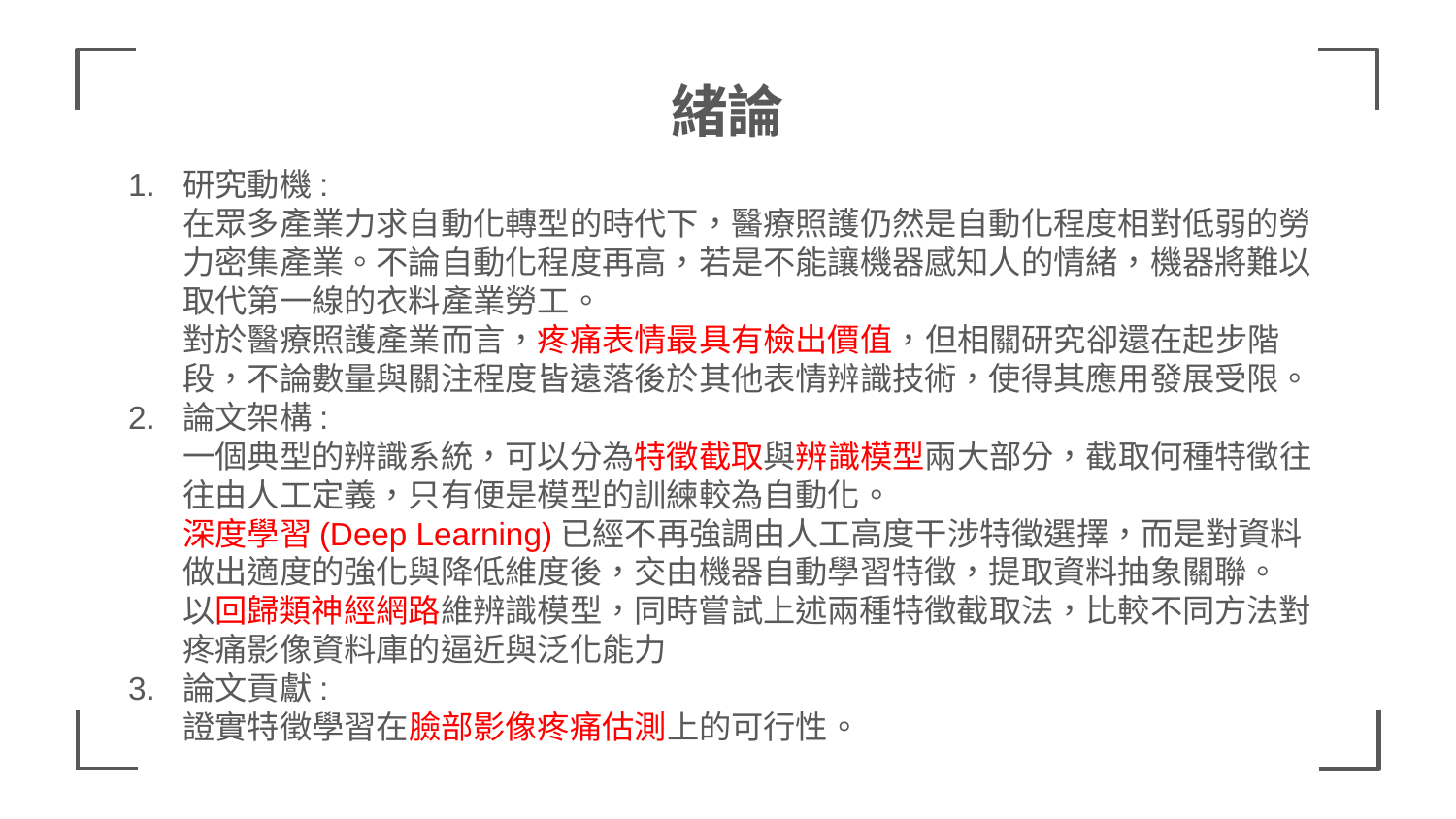

# 緒論
研究動機:
在眾多產業力求自動化轉型的時代下，醫療照護仍然是自動化程度相對低弱的勞力密集產業。不論自動化程度再高，若是不能讓機器感知人的情緒，機器將難以取代第一線的衣料產業勞工。
對於醫療照護產業而言，疼痛表情最具有檢出價值，但相關研究卻還在起步階段，不論數量與關注程度皆遠落後於其他表情辨識技術，使得其應用發展受限。
論文架構:
一個典型的辨識系統，可以分為特徵截取與辨識模型兩大部分，截取何種特徵往往由人工定義，只有便是模型的訓練較為自動化。
深度學習(Deep Learning)已經不再強調由人工高度干涉特徵選擇，而是對資料做出適度的強化與降低維度後，交由機器自動學習特徵，提取資料抽象關聯。
以回歸類神經網路維辨識模型，同時嘗試上述兩種特徵截取法，比較不同方法對疼痛影像資料庫的逼近與泛化能力
論文貢獻:
證實特徵學習在臉部影像疼痛估測上的可行性。